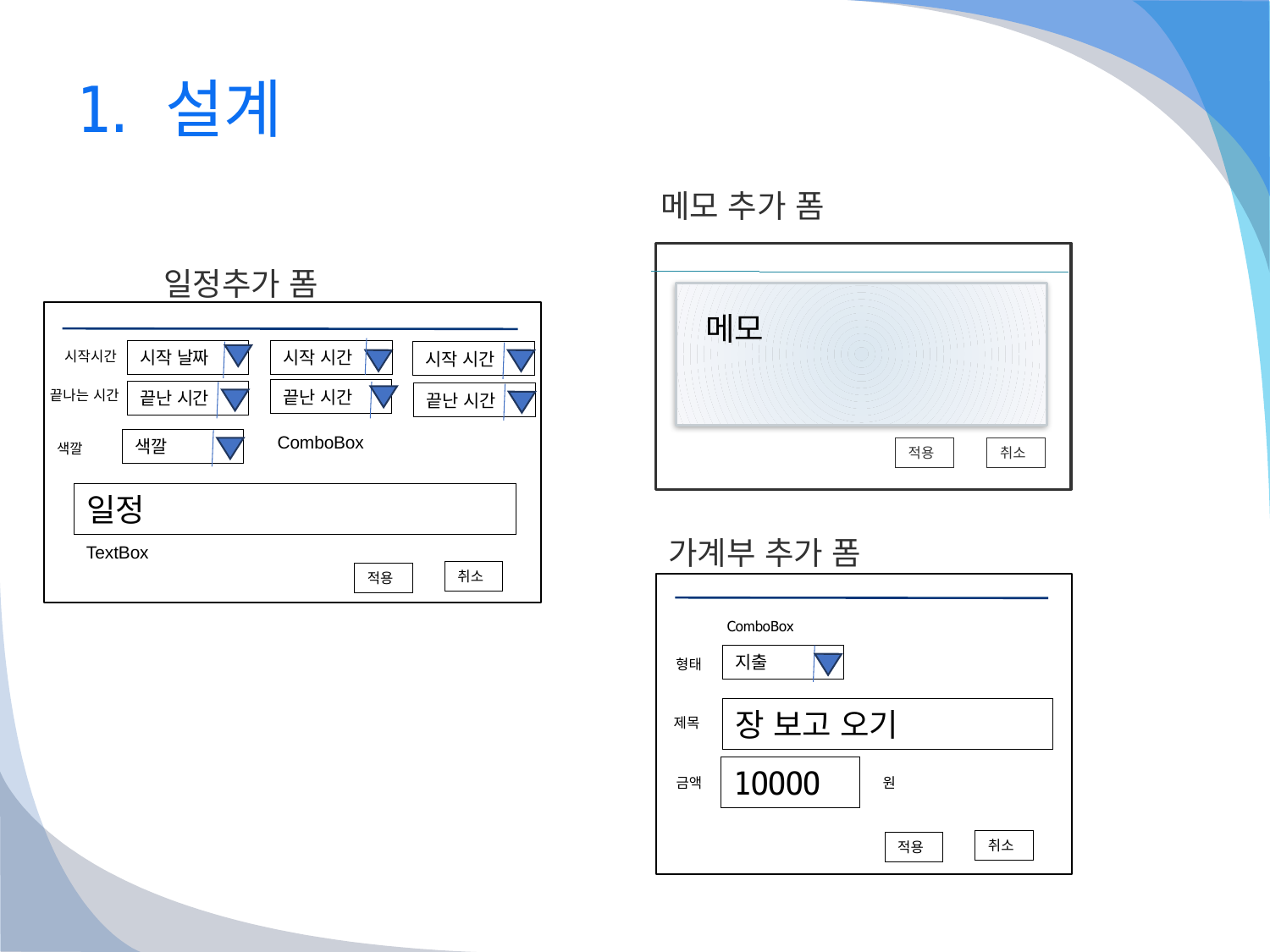

# 1. 설계
메모 추가 폼

일정추가 폼

메모
시작 날짜
시작 시간
시작시간
시작 시간

끝나는 시간
끝난 시간
끝난 시간
끝난 시간

ComboBox
색깔
색깔

적용
취소
일정
가계부 추가 폼
TextBox
취소
적용

ComboBox
지출
형태

장 보고 오기
제목
10000
원
금액
취소
적용